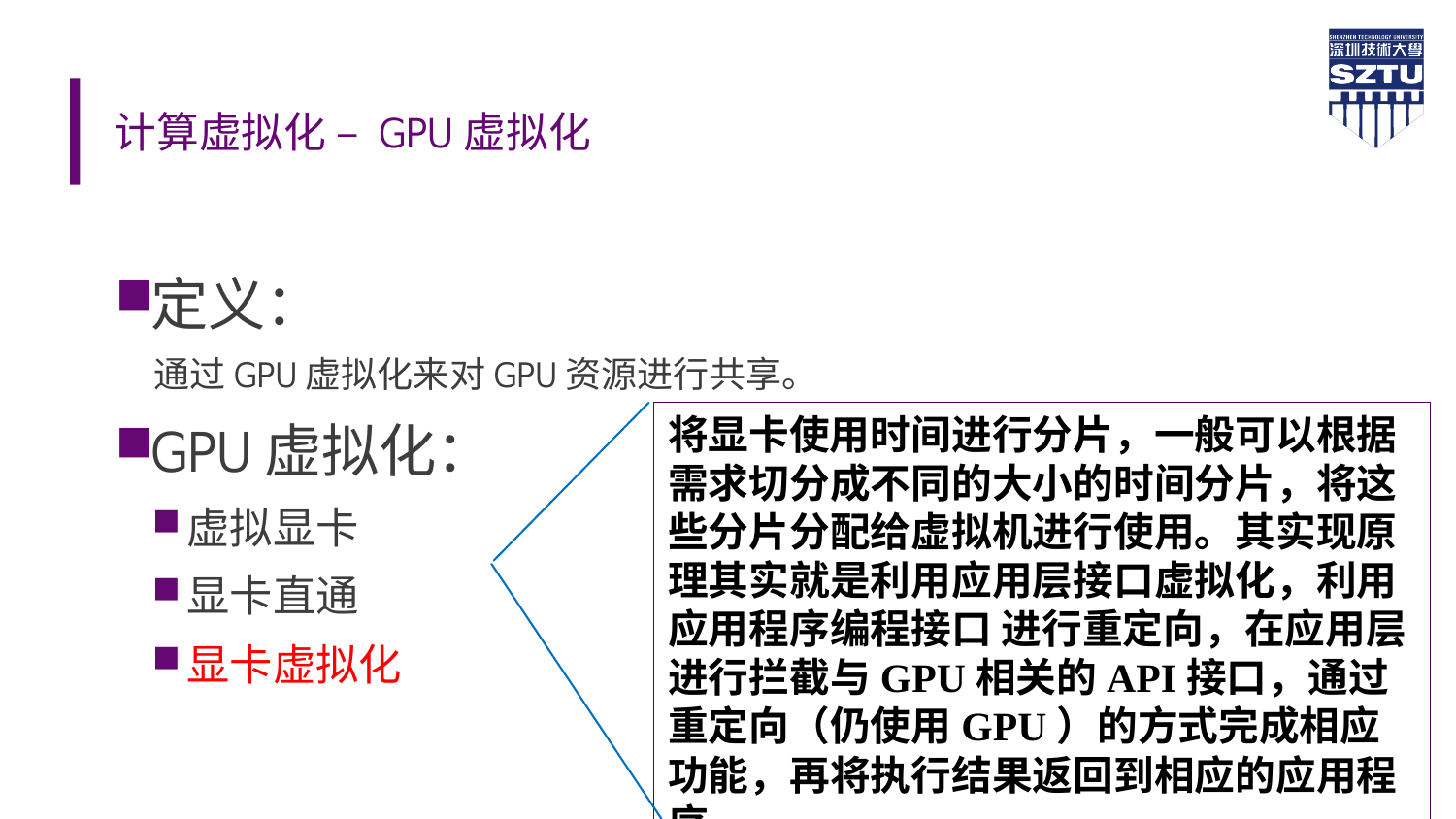

# 计算虚拟化 – GPU虚拟化
定义：
    通过GPU虚拟化来对GPU资源进行共享。
GPU虚拟化：
虚拟显卡
显卡直通
显卡虚拟化
将显卡使用时间进行分片，一般可以根据需求切分成不同的大小的时间分片，将这些分片分配给虚拟机进行使用。其实现原理其实就是利用应用层接口虚拟化，利用应用程序编程接口 进行重定向，在应用层进行拦截与GPU相关的API接口，通过重定向（仍使用GPU）的方式完成相应功能，再将执行结果返回到相应的应用程序。